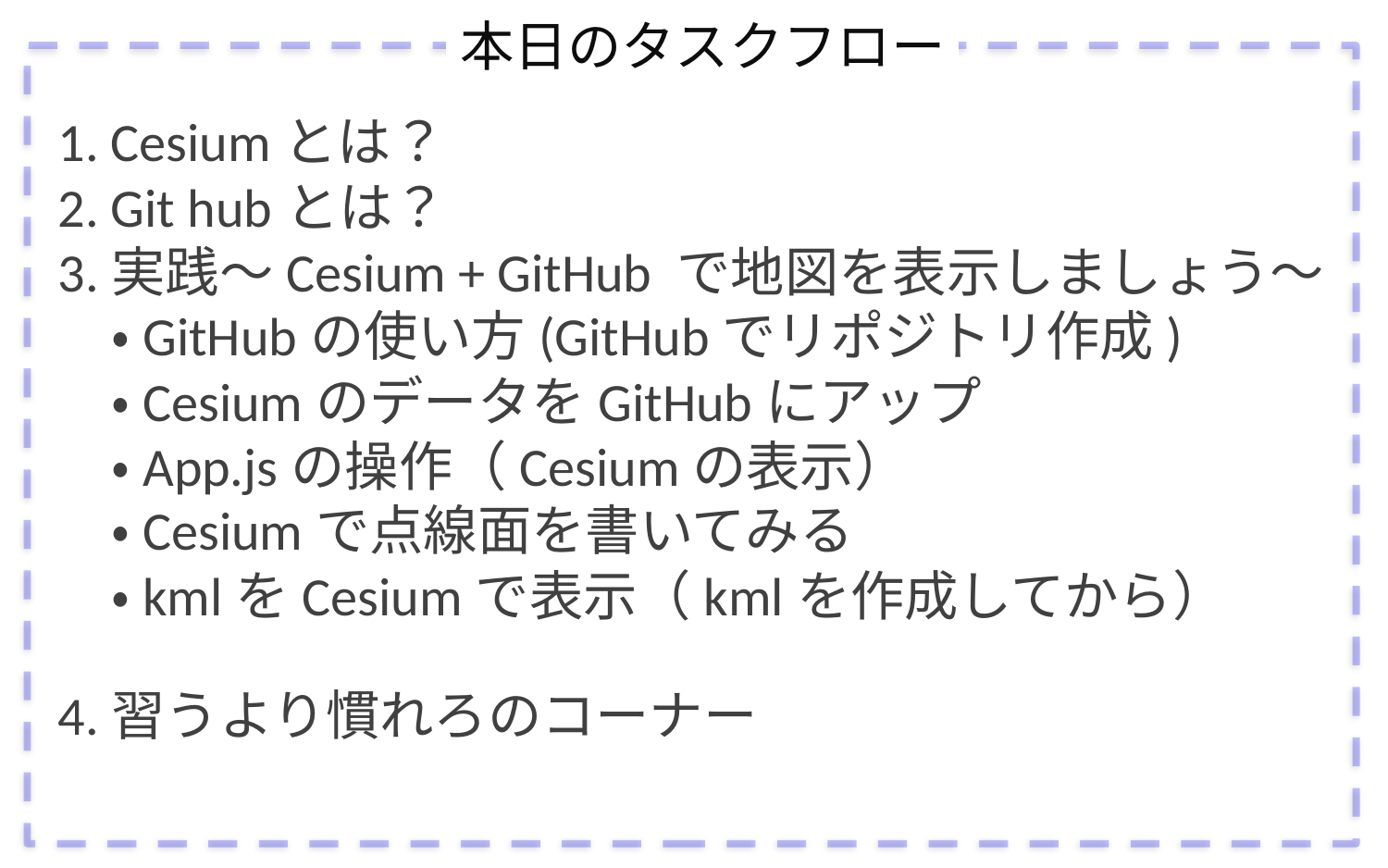

本日のタスクフロー

1. Cesiumとは？
2. Git hubとは？
3.実践〜Cesium + GitHub で地図を表示しましょう〜
　・GitHubの使い方(GitHubでリポジトリ作成)
　・CesiumのデータをGitHubにアップ
　・App.jsの操作（Cesiumの表示）
　・Cesiumで点線面を書いてみる
　・kmlをCesiumで表示（kmlを作成してから）

4.習うより慣れろのコーナー